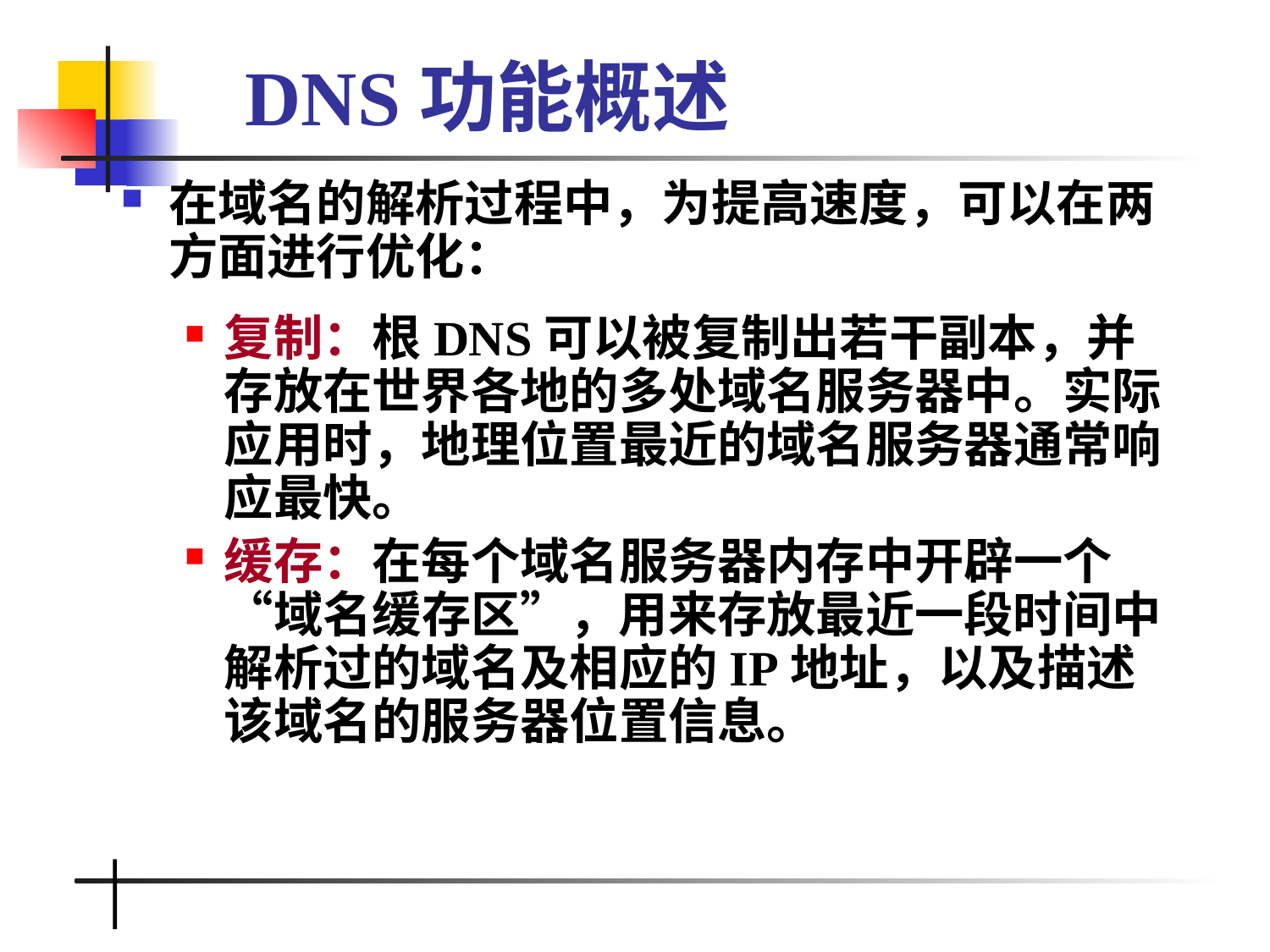

DNS功能概述
在域名的解析过程中，为提高速度，可以在两方面进行优化：

复制：根DNS可以被复制出若干副本，并存放在世界各地的多处域名服务器中。实际应用时，地理位置最近的域名服务器通常响应最快。
缓存：在每个域名服务器内存中开辟一个“域名缓存区”，用来存放最近一段时间中解析过的域名及相应的IP地址，以及描述该域名的服务器位置信息。